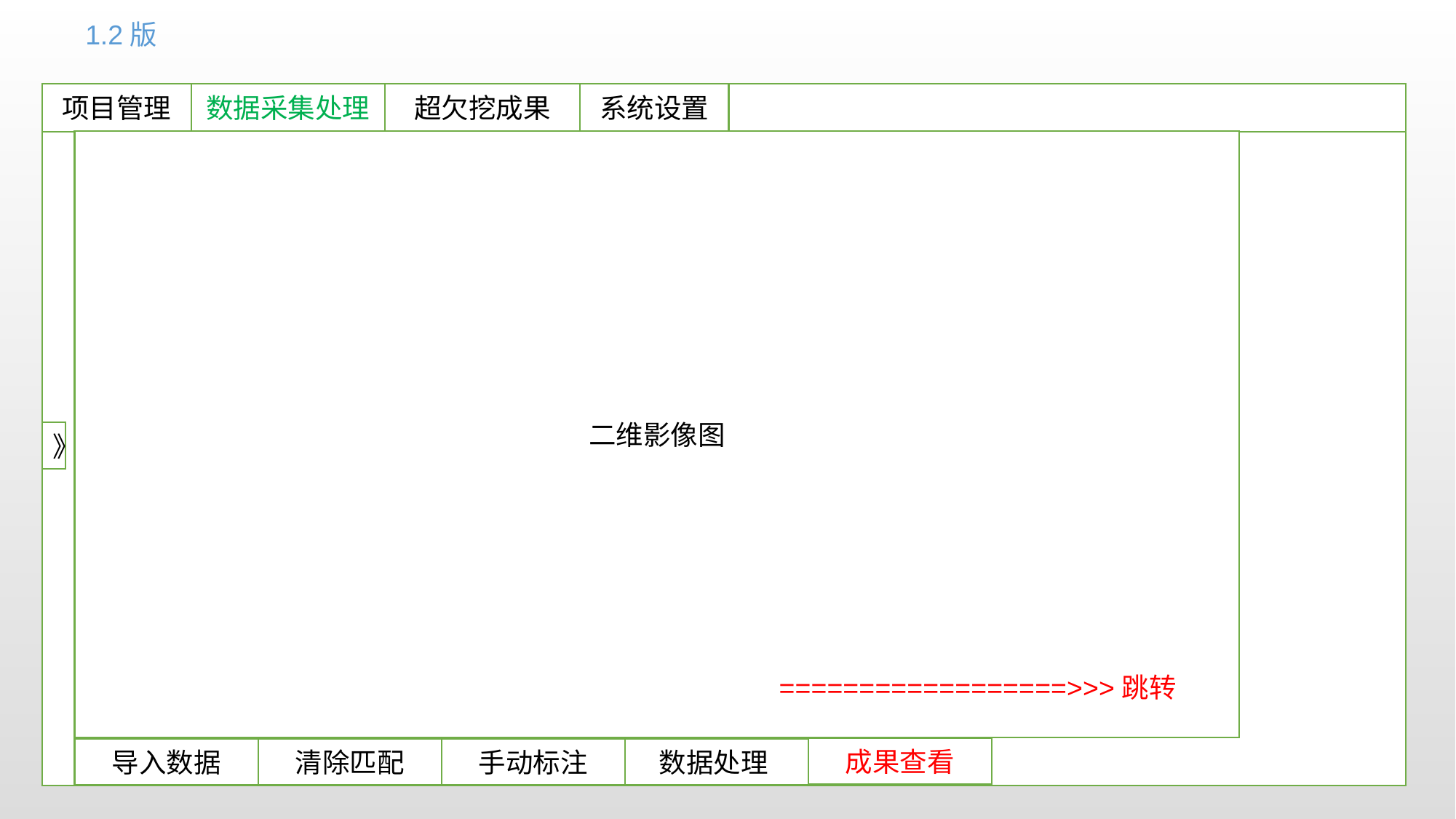

1.2版

项目管理
数据采集处理
超欠挖成果
系统设置
二维影像图
》
==================>>>跳转
成果查看
导入数据
清除匹配
手动标注
数据处理